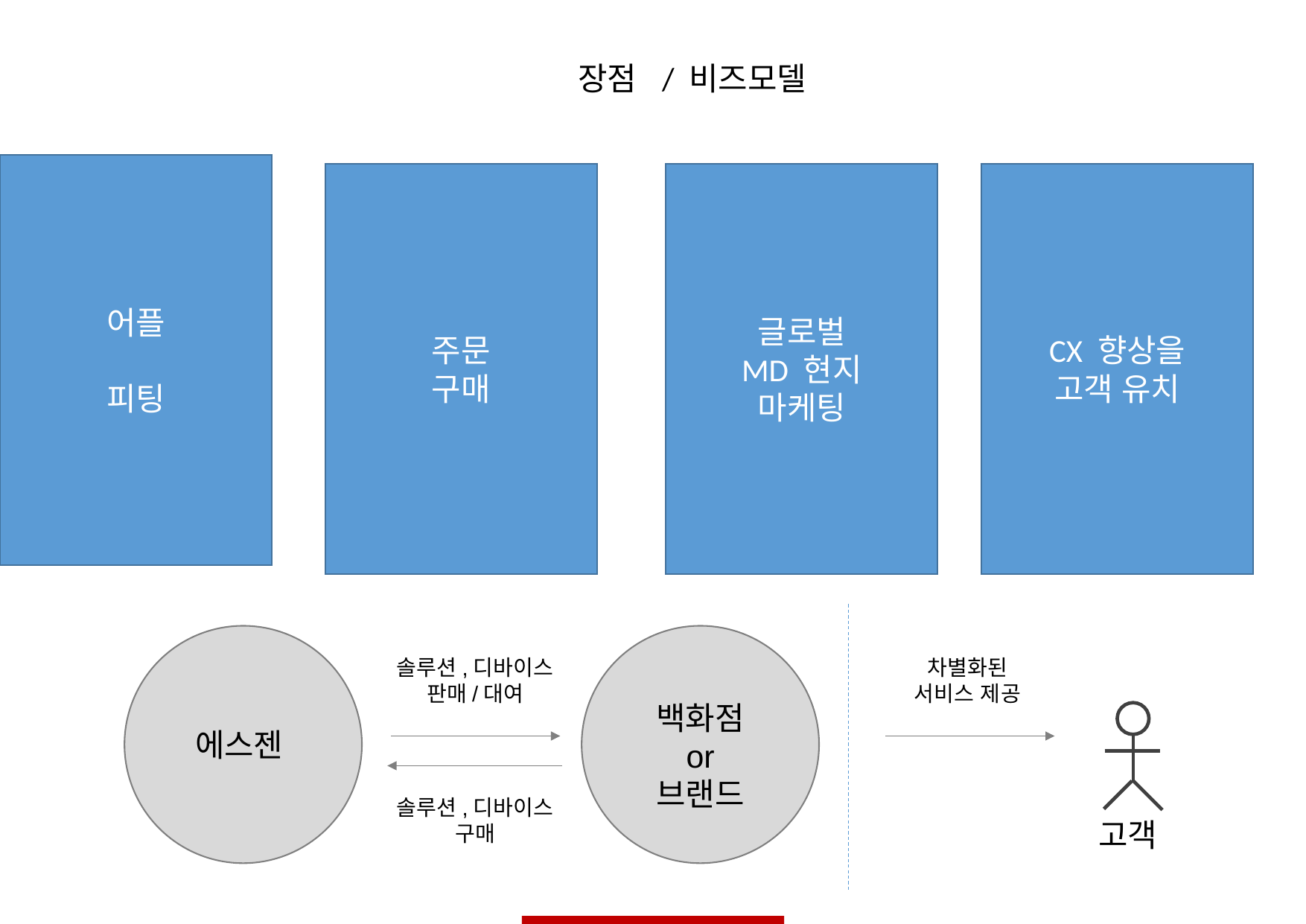

장점  / 비즈모델
어플

피팅
주문
구매
글로벌
MD 현지
마케팅
CX 향상을
고객 유치

백화점
or
브랜드

에스젠
고객
솔루션,디바이스
판매/대여
차별화된
서비스 제공
솔루션,디바이스
구매
“B2B Solution”
공급자(에스젠)가 백화점 or 패션브랜드에게 솔루션 대여/판매
백화점에서는 고객에게 서비스 제공을 통한 CX경험 향상
추가로, 고객의 정보를 활용하여 부가 서비스 창출 가능